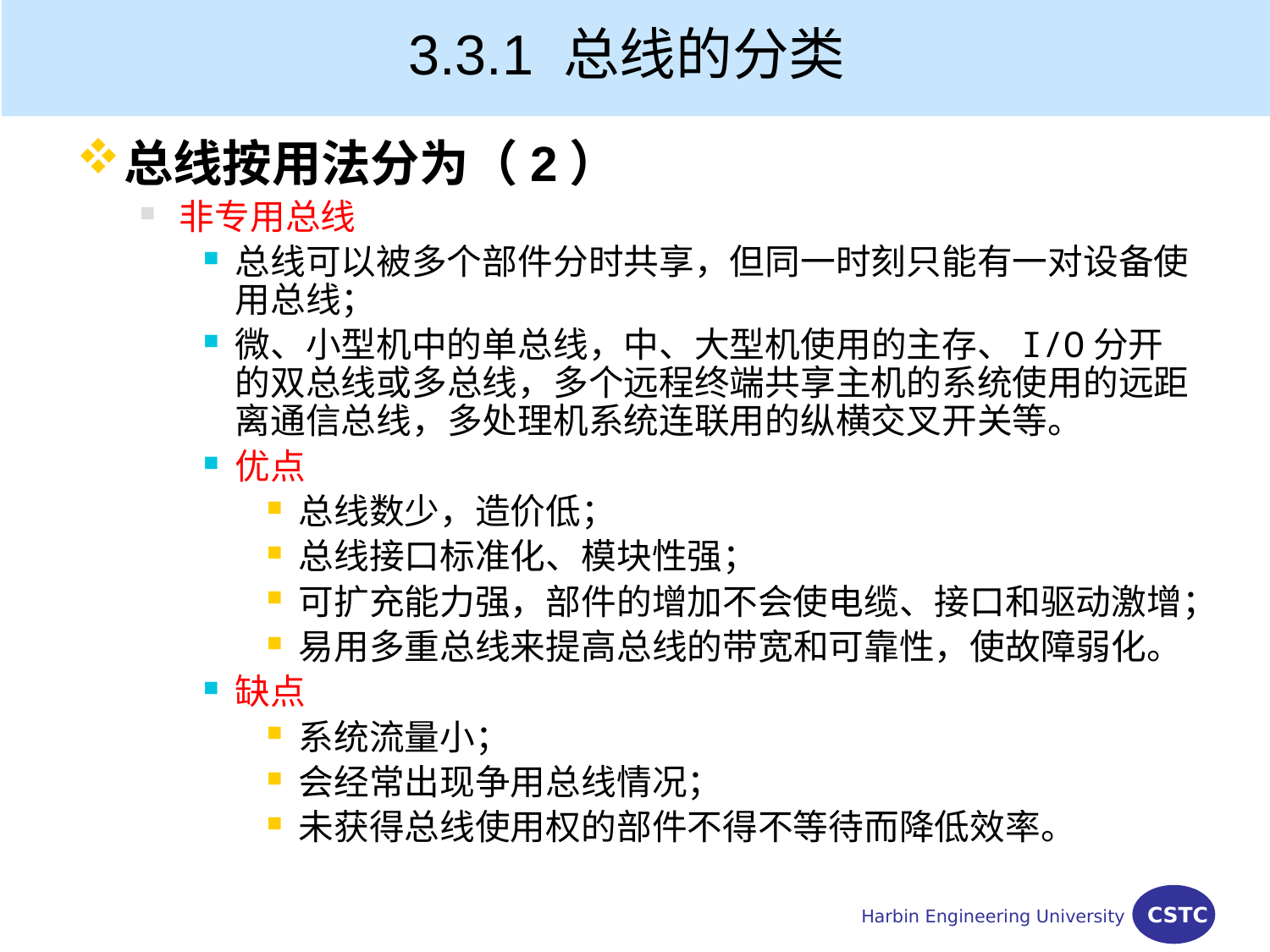

# 3.3.1 总线的分类
总线按用法分为（2）
非专用总线
总线可以被多个部件分时共享，但同一时刻只能有一对设备使用总线；
微、小型机中的单总线，中、大型机使用的主存、I/O分开的双总线或多总线，多个远程终端共享主机的系统使用的远距离通信总线，多处理机系统连联用的纵横交叉开关等。
优点
总线数少，造价低；
总线接口标准化、模块性强；
可扩充能力强，部件的增加不会使电缆、接口和驱动激增；
易用多重总线来提高总线的带宽和可靠性，使故障弱化。
缺点
系统流量小；
会经常出现争用总线情况；
未获得总线使用权的部件不得不等待而降低效率。
Harbin Engineering University